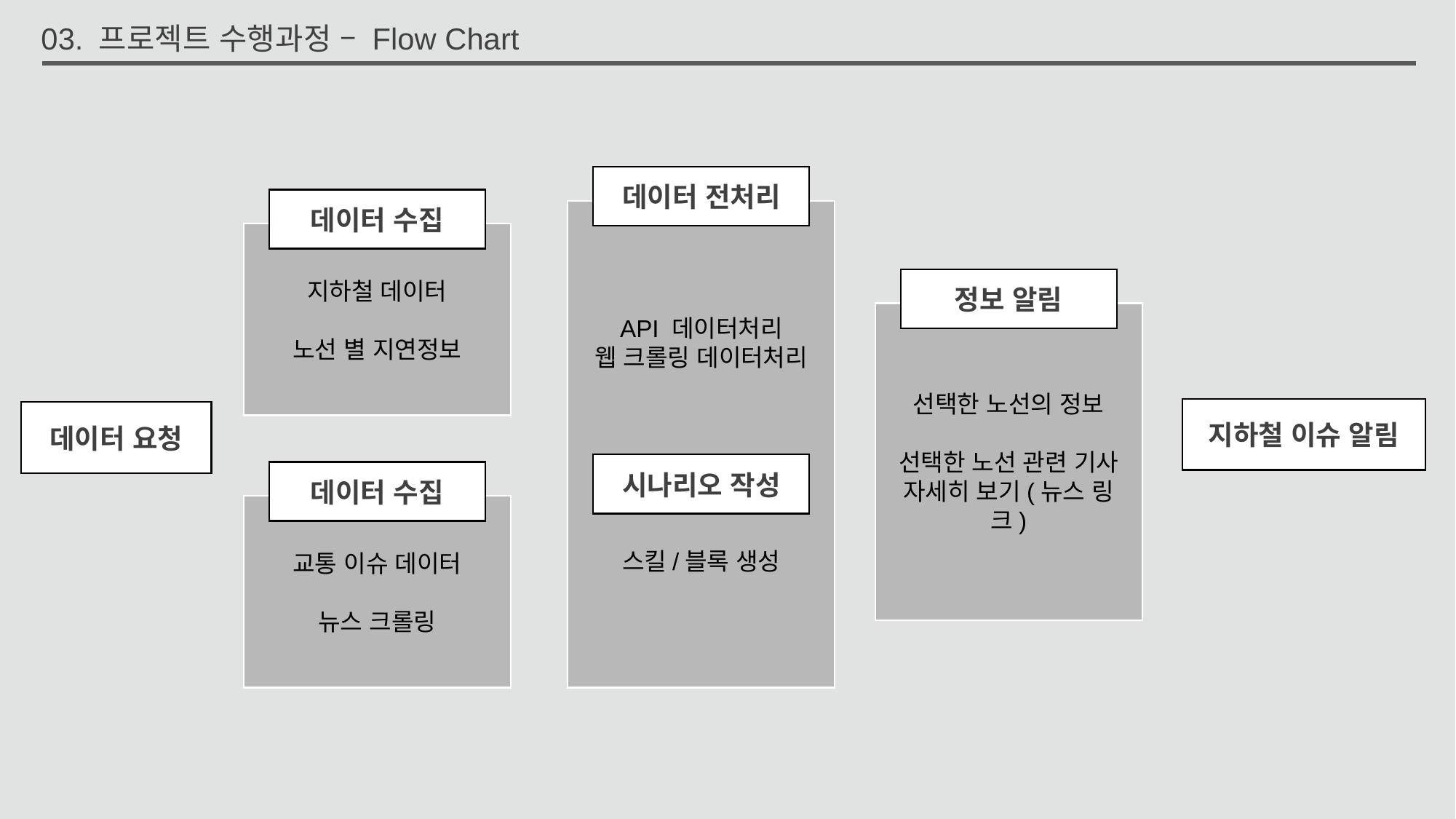

03. 프로젝트 수행과정 – Flow Chart
데이터 전처리
데이터 수집
API 데이터처리
웹 크롤링 데이터처리

스킬/블록 생성
지하철 데이터

노선 별 지연정보
정보 알림
선택한 노선의 정보

선택한 노선 관련 기사
자세히 보기(뉴스 링크)
지하철 이슈 알림
데이터 요청
시나리오 작성
데이터 수집
교통 이슈 데이터

뉴스 크롤링